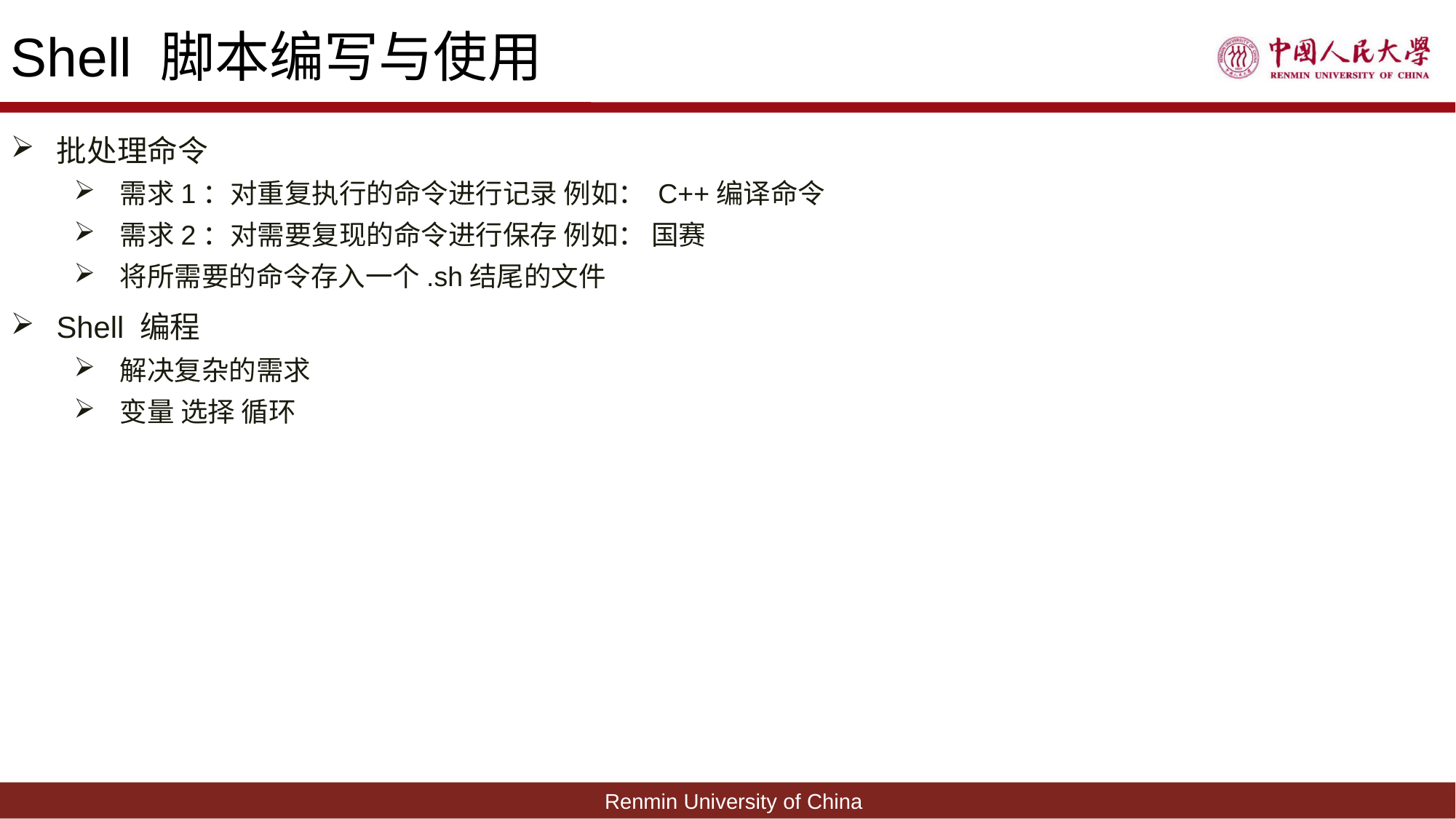

Shell 脚本编写与使用
批处理命令
需求1：对重复执行的命令进行记录 例如： C++编译命令
需求2：对需要复现的命令进行保存 例如： 国赛
将所需要的命令存入一个.sh结尾的文件
Shell 编程
解决复杂的需求
变量 选择 循环